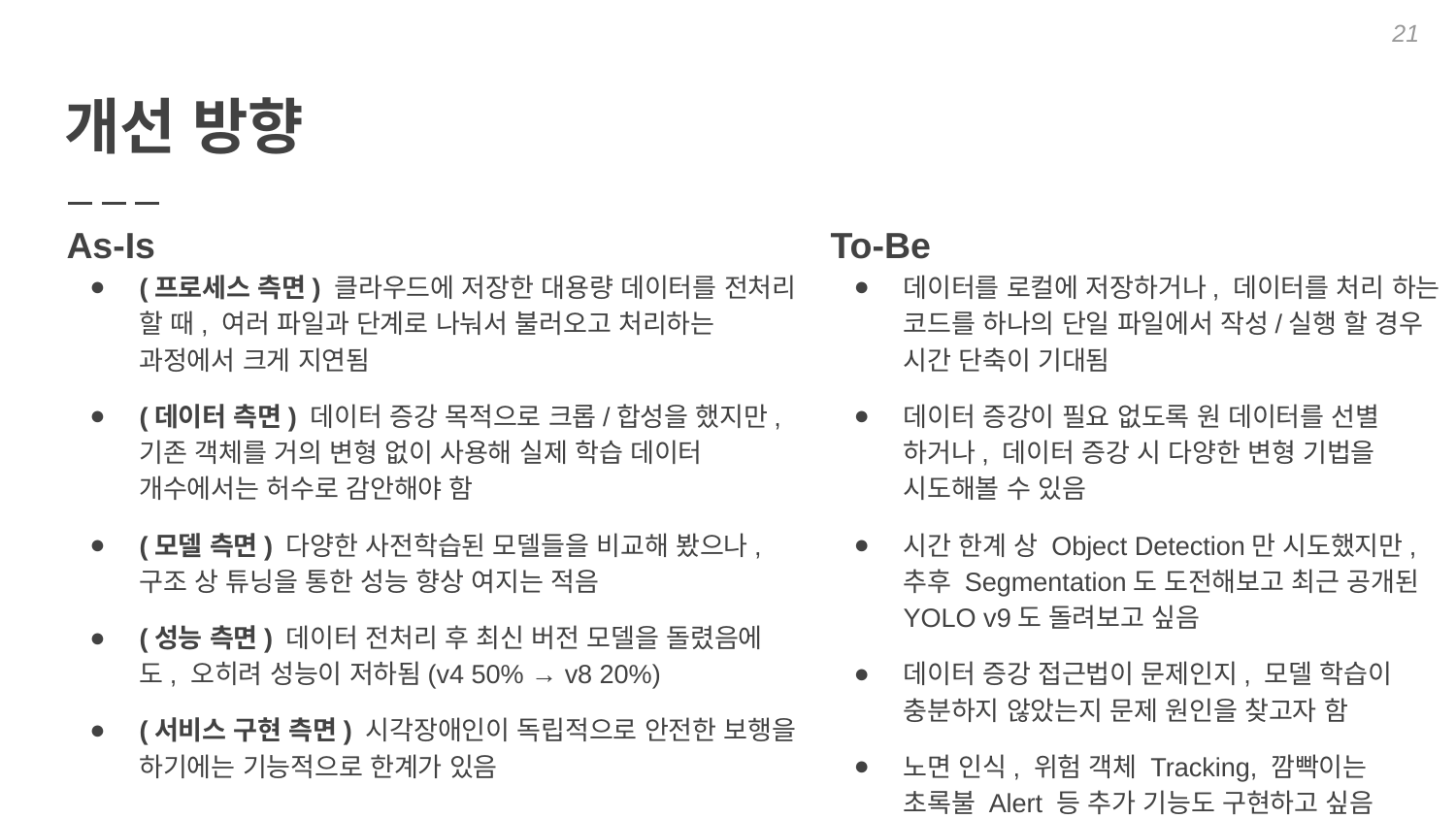

21
# 개선 방향
As-Is
(프로세스 측면) 클라우드에 저장한 대용량 데이터를 전처리 할 때, 여러 파일과 단계로 나눠서 불러오고 처리하는 과정에서 크게 지연됨
(데이터 측면) 데이터 증강 목적으로 크롭/합성을 했지만, 기존 객체를 거의 변형 없이 사용해 실제 학습 데이터 개수에서는 허수로 감안해야 함
(모델 측면) 다양한 사전학습된 모델들을 비교해 봤으나, 구조 상 튜닝을 통한 성능 향상 여지는 적음
(성능 측면) 데이터 전처리 후 최신 버전 모델을 돌렸음에도, 오히려 성능이 저하됨(v4 50% → v8 20%)
(서비스 구현 측면) 시각장애인이 독립적으로 안전한 보행을 하기에는 기능적으로 한계가 있음
To-Be
데이터를 로컬에 저장하거나, 데이터를 처리 하는 코드를 하나의 단일 파일에서 작성/실행 할 경우 시간 단축이 기대됨
데이터 증강이 필요 없도록 원 데이터를 선별 하거나, 데이터 증강 시 다양한 변형 기법을 시도해볼 수 있음
시간 한계 상 Object Detection만 시도했지만, 추후 Segmentation도 도전해보고 최근 공개된 YOLO v9도 돌려보고 싶음
데이터 증강 접근법이 문제인지, 모델 학습이 충분하지 않았는지 문제 원인을 찾고자 함
노면 인식, 위험 객체 Tracking, 깜빡이는 초록불 Alert 등 추가 기능도 구현하고 싶음